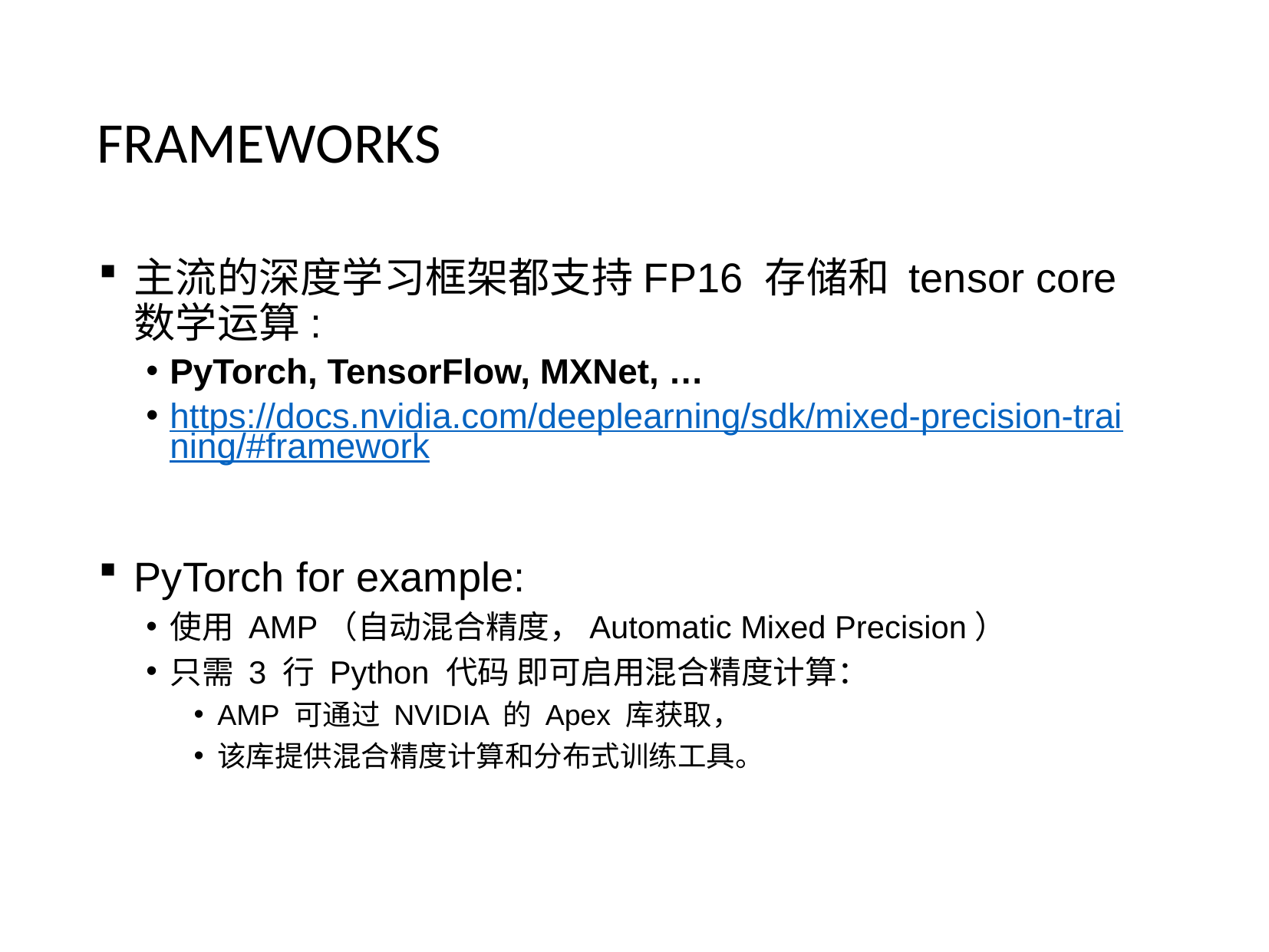

# FRAMEWORKS
主流的深度学习框架都支持FP16 存储和 tensor core 数学运算:
PyTorch, TensorFlow, MXNet, …
https://docs.nvidia.com/deeplearning/sdk/mixed-precision-training/#framework

PyTorch for example:
使用 AMP（自动混合精度，Automatic Mixed Precision）
只需 3 行 Python 代码 即可启用混合精度计算：
AMP 可通过 NVIDIA 的 Apex 库获取，
该库提供混合精度计算和分布式训练工具。